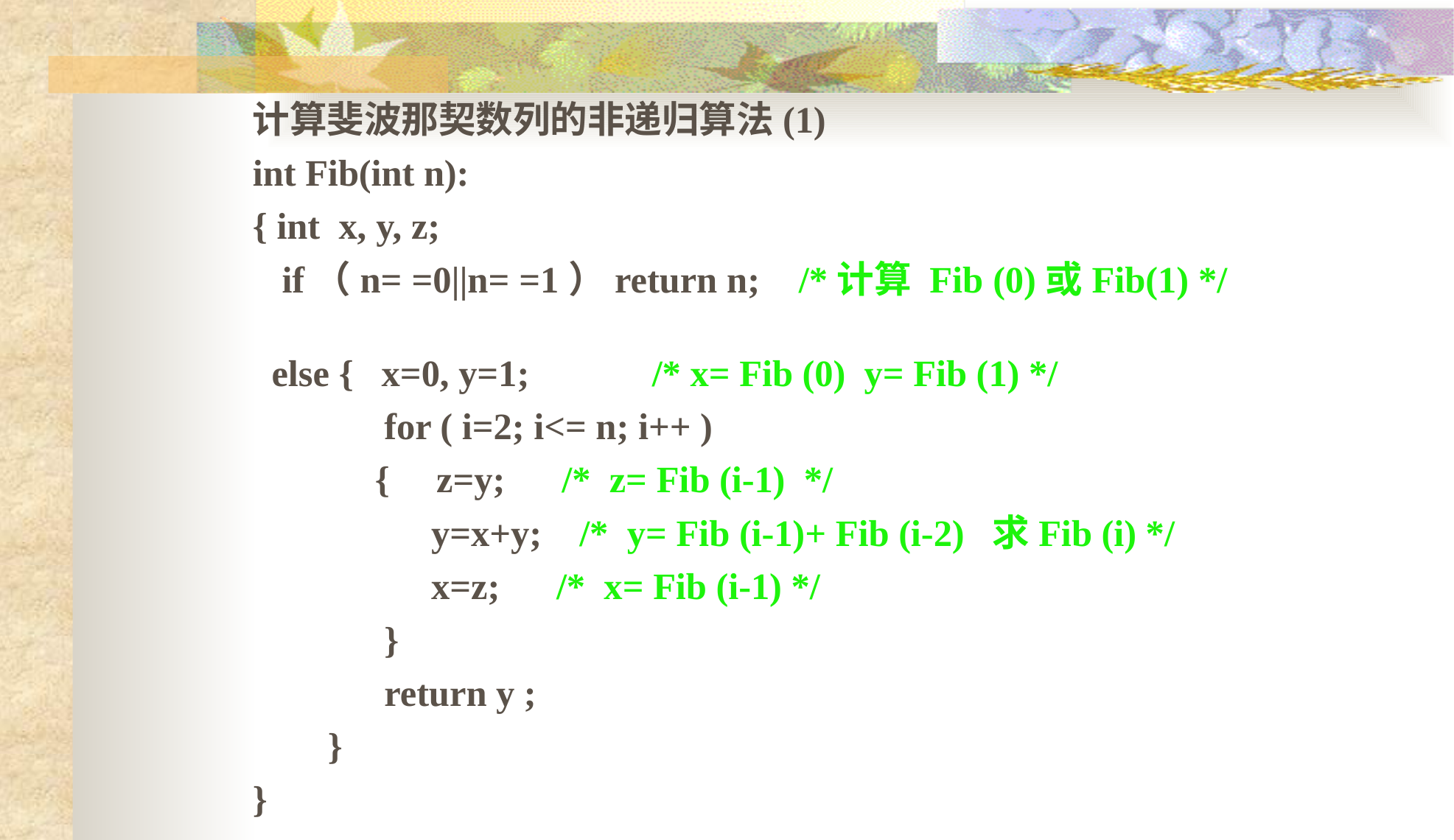

计算斐波那契数列的非递归算法(1)
int Fib(int n):
{ int  x, y, z;
   if（n= =0||n= =1）return n;    /*计算 Fib (0)或Fib(1) */
  else {   x=0, y=1;             /* x= Fib (0)  y= Fib (1) */
              for ( i=2; i<= n; i++ )
             {     z=y;      /*  z= Fib (i-1)  */
                   y=x+y;    /*  y= Fib (i-1)+ Fib (i-2)  求Fib (i) */
                   x=z;      /*  x= Fib (i-1) */
              }
              return y ;
        }
}